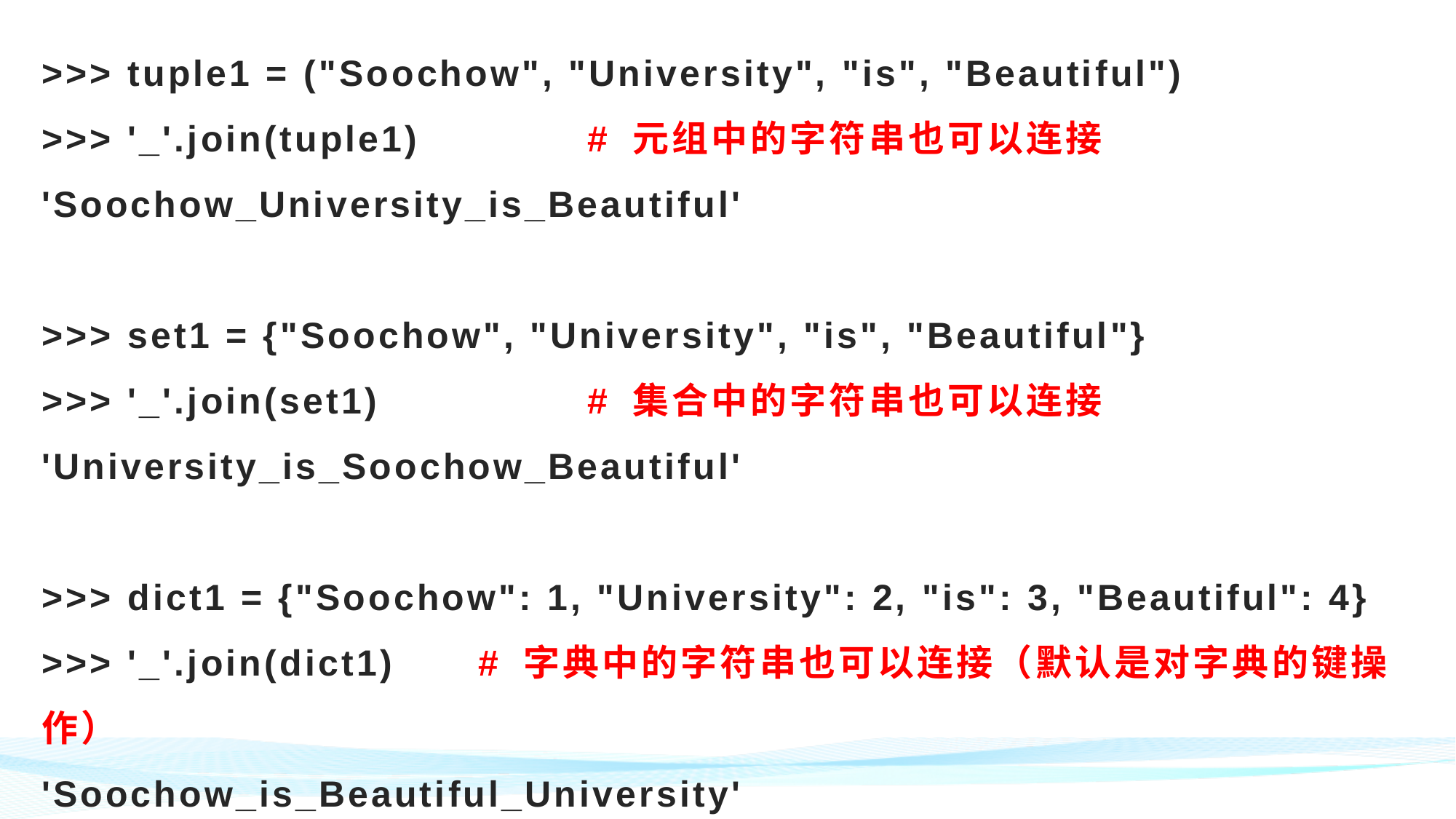

# >>> tuple1 = ("Soochow", "University", "is", "Beautiful") >>> '_'.join(tuple1)		# 元组中的字符串也可以连接 'Soochow_University_is_Beautiful' >>> set1 = {"Soochow", "University", "is", "Beautiful"} >>> '_'.join(set1)		# 集合中的字符串也可以连接 'University_is_Soochow_Beautiful' >>> dict1 = {"Soochow": 1, "University": 2, "is": 3, "Beautiful": 4} >>> '_'.join(dict1)	# 字典中的字符串也可以连接（默认是对字典的键操作） 'Soochow_is_Beautiful_University'